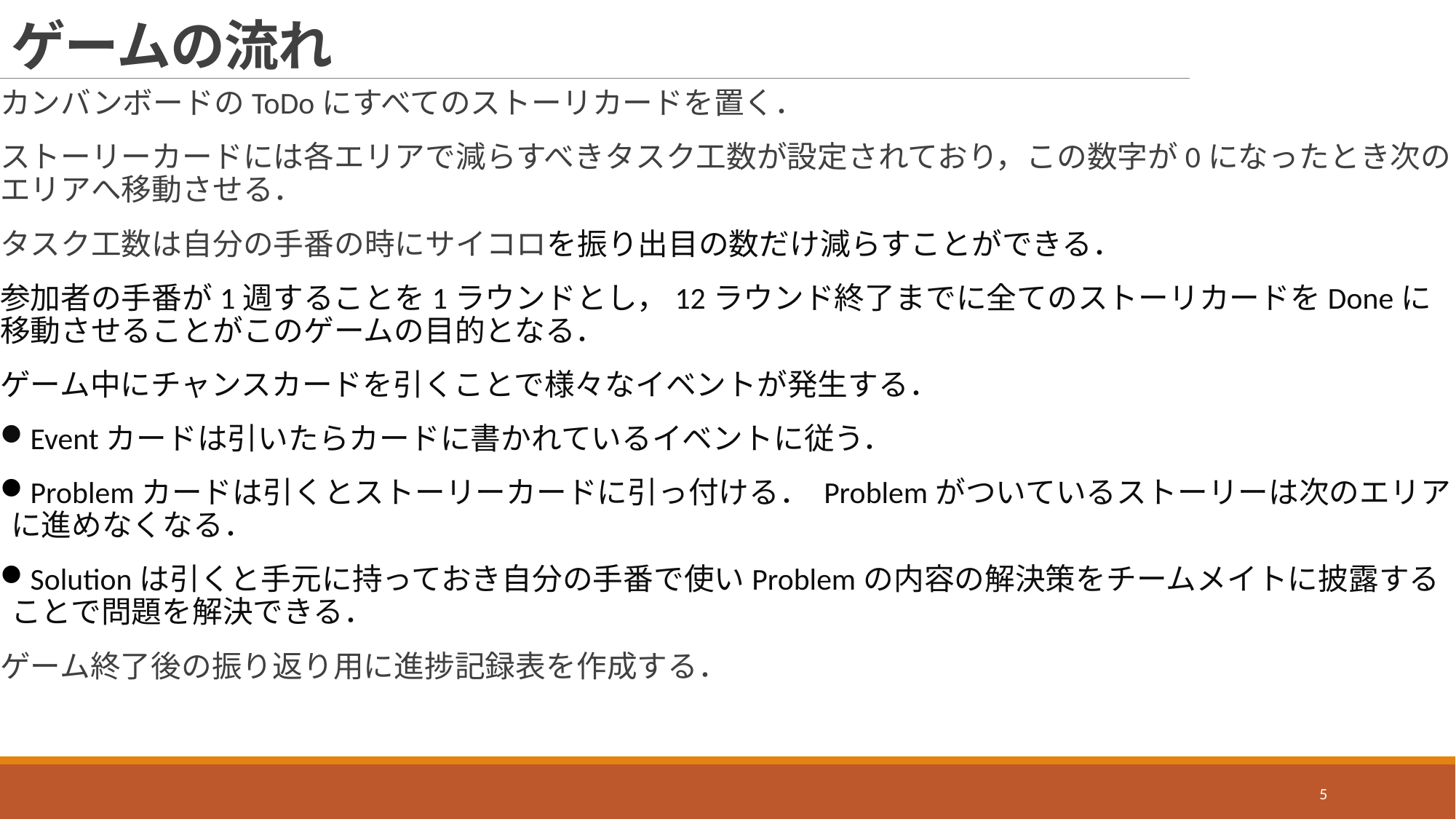

# ゲームの流れ
カンバンボードのToDoにすべてのストーリカードを置く．
ストーリーカードには各エリアで減らすべきタスク工数が設定されており，この数字が0になったとき次のエリアへ移動させる．
タスク工数は自分の手番の時にサイコロを振り出目の数だけ減らすことができる．
参加者の手番が1週することを1ラウンドとし，12ラウンド終了までに全てのストーリカードをDoneに移動させることがこのゲームの目的となる．
ゲーム中にチャンスカードを引くことで様々なイベントが発生する．
Eventカードは引いたらカードに書かれているイベントに従う．
Problemカードは引くとストーリーカードに引っ付ける． Problemがついているストーリーは次のエリアに進めなくなる．
Solutionは引くと手元に持っておき自分の手番で使いProblemの内容の解決策をチームメイトに披露することで問題を解決できる．
ゲーム終了後の振り返り用に進捗記録表を作成する．
5